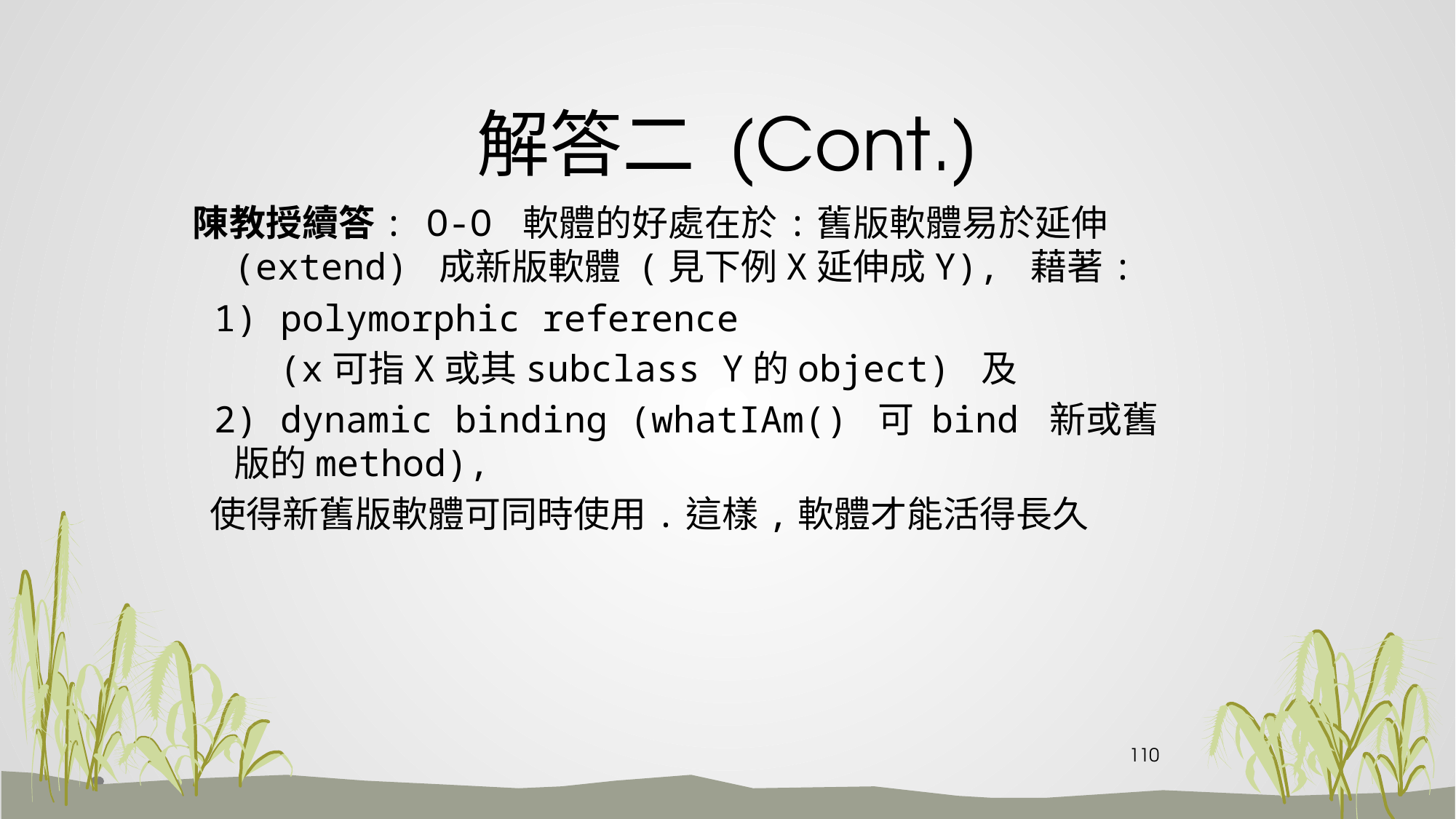

# 解答二 (Cont.)
陳教授續答: O-O 軟體的好處在於:舊版軟體易於延伸 (extend) 成新版軟體 (見下例X延伸成Y), 藉著:
 1) polymorphic reference
    (x可指X或其subclass Y的object) 及
 2) dynamic binding (whatIAm() 可 bind 新或舊版的method),
 使得新舊版軟體可同時使用.這樣,軟體才能活得長久
110